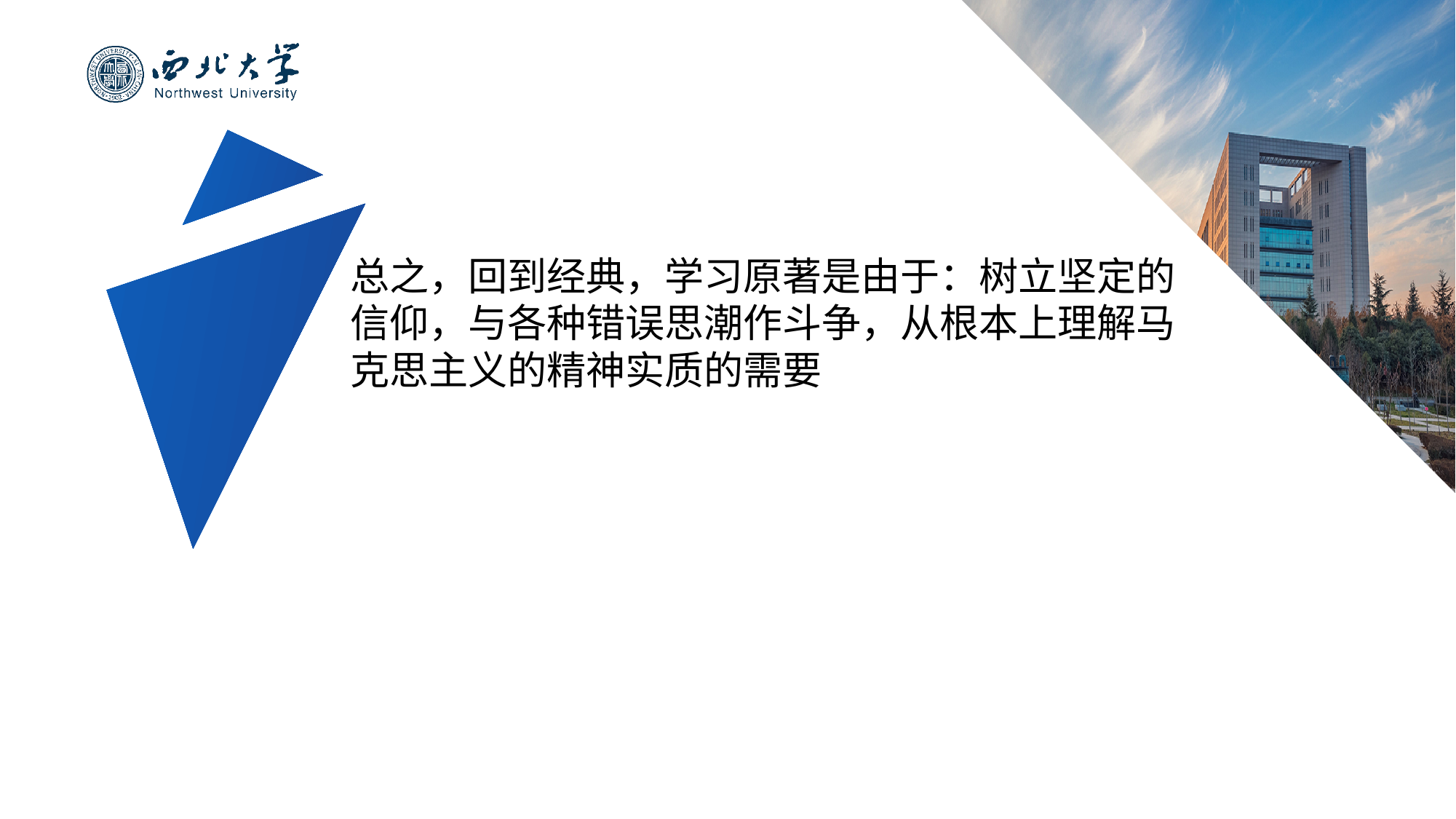

#
总之，回到经典，学习原著是由于：树立坚定的信仰，与各种错误思潮作斗争，从根本上理解马克思主义的精神实质的需要